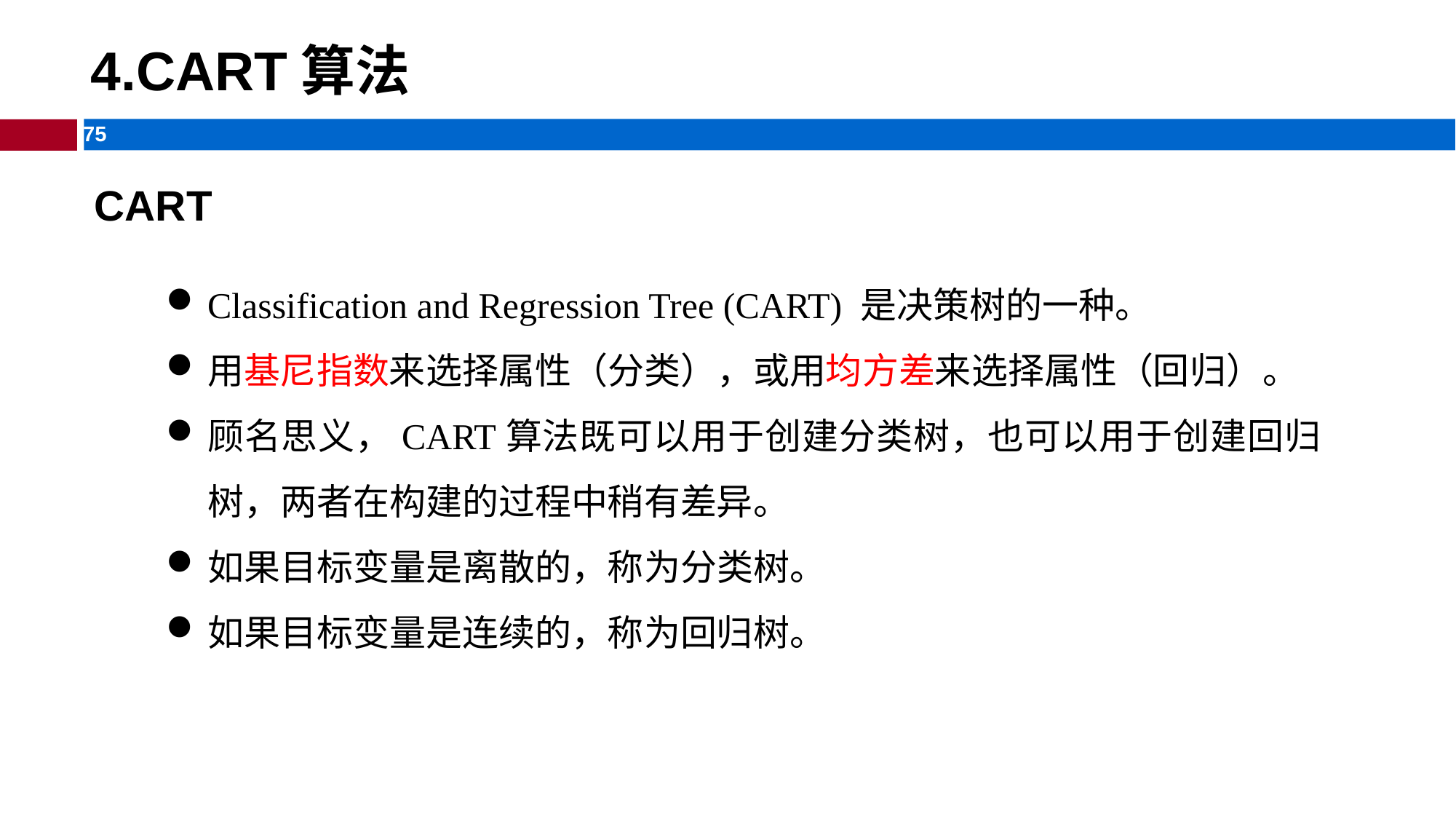

# 4.CART算法
CART
Classification and Regression Tree (CART) 是决策树的一种。
用基尼指数来选择属性（分类），或用均方差来选择属性（回归）。
顾名思义，CART算法既可以用于创建分类树，也可以用于创建回归树，两者在构建的过程中稍有差异。
如果目标变量是离散的，称为分类树。
如果目标变量是连续的，称为回归树。